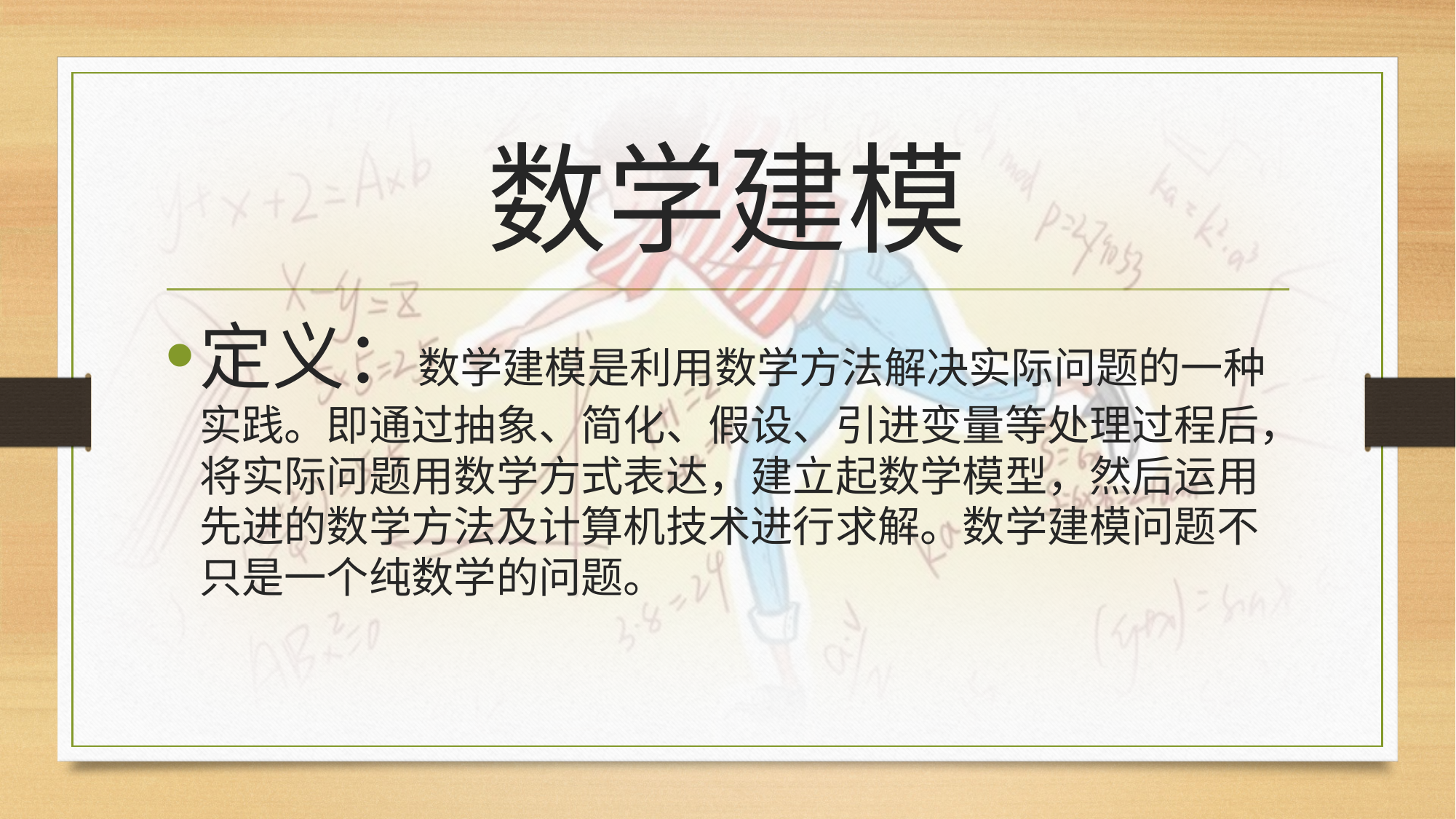

# 数学建模
定义：数学建模是利用数学方法解决实际问题的一种实践。即通过抽象、简化、假设、引进变量等处理过程后，将实际问题用数学方式表达，建立起数学模型，然后运用先进的数学方法及计算机技术进行求解。数学建模问题不只是一个纯数学的问题。